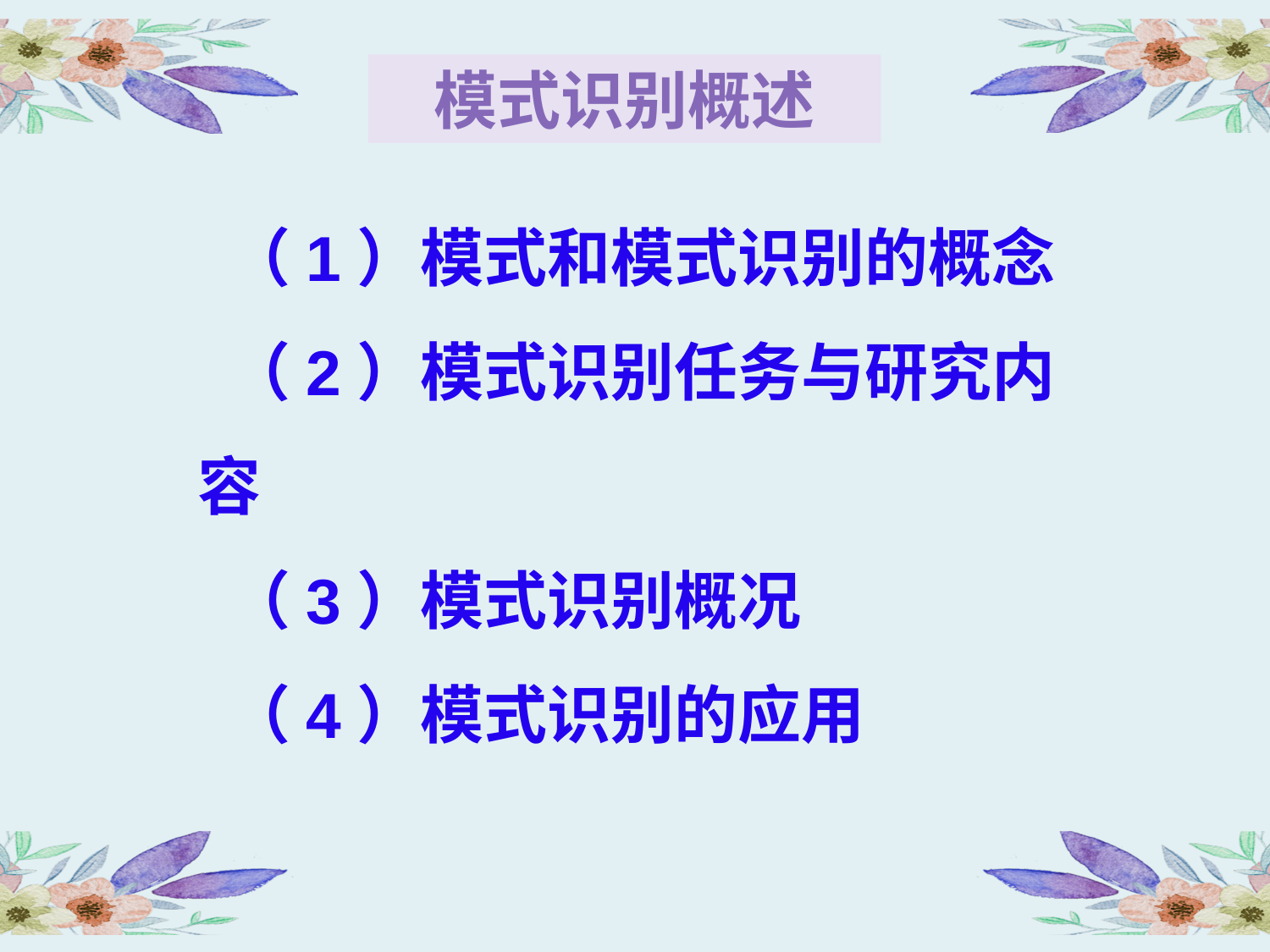

模式识别概述
 （1）模式和模式识别的概念
 （2）模式识别任务与研究内容
 （3）模式识别概况
 （4）模式识别的应用